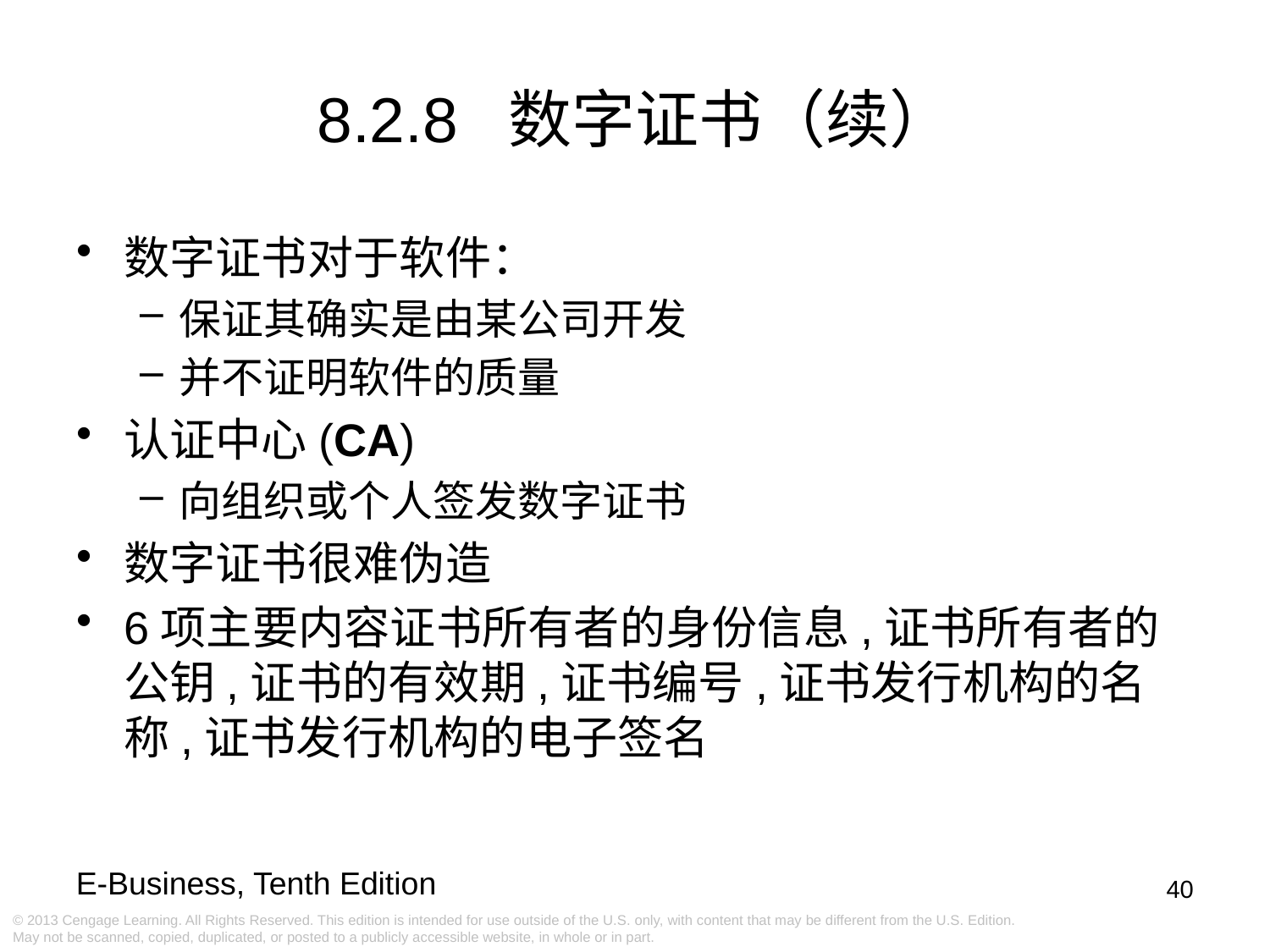

8.2.8  数字证书（续）
数字证书对于软件：
保证其确实是由某公司开发
并不证明软件的质量
认证中心(CA)
向组织或个人签发数字证书
数字证书很难伪造
6项主要内容证书所有者的身份信息,证书所有者的公钥,证书的有效期,证书编号,证书发行机构的名称,证书发行机构的电子签名
40